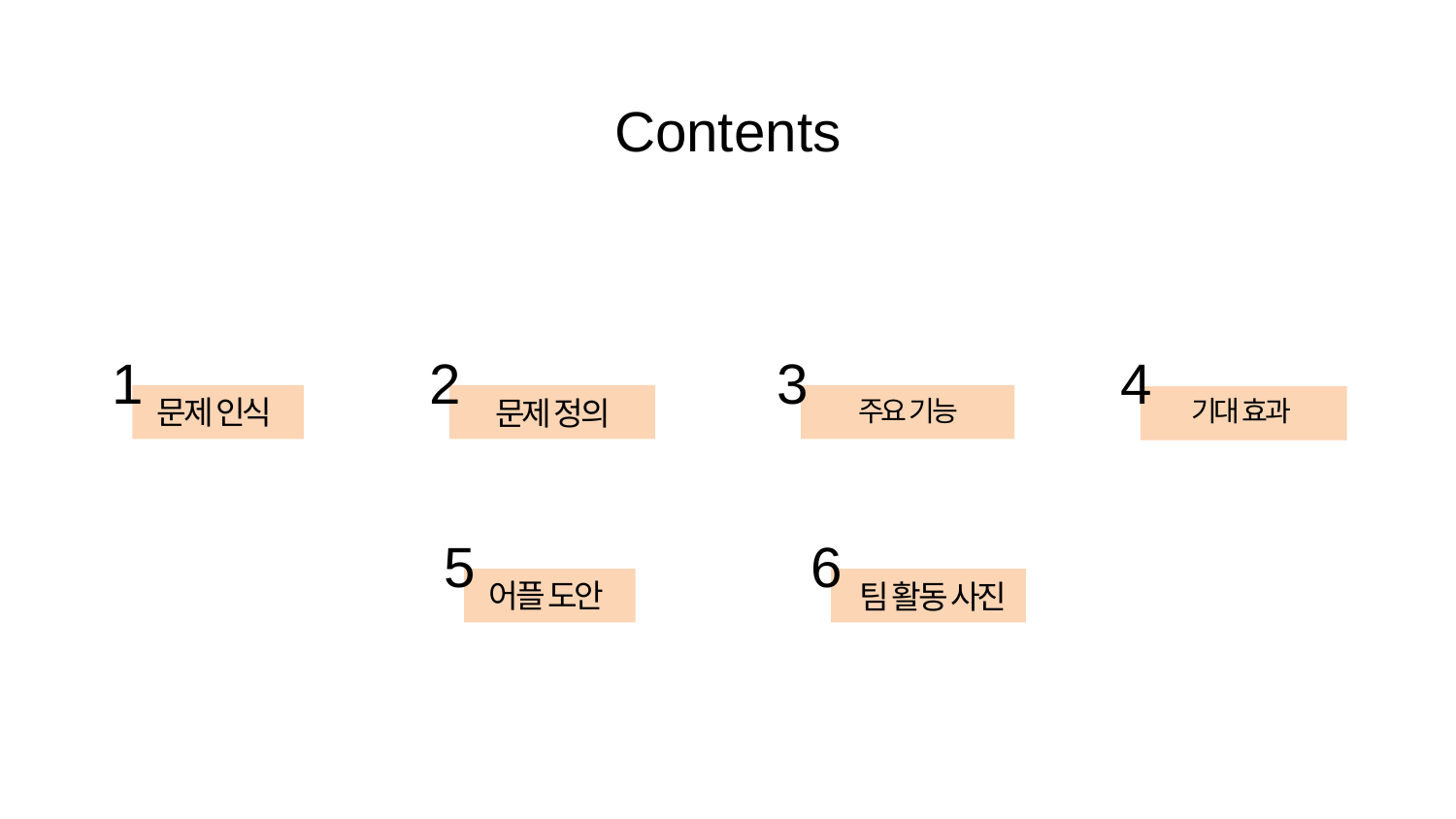

Contents
1
문제 인식

2

문제 정의
3

주요 기능
4
기대 효과

5
어플 도안

6

팀 활동 사진